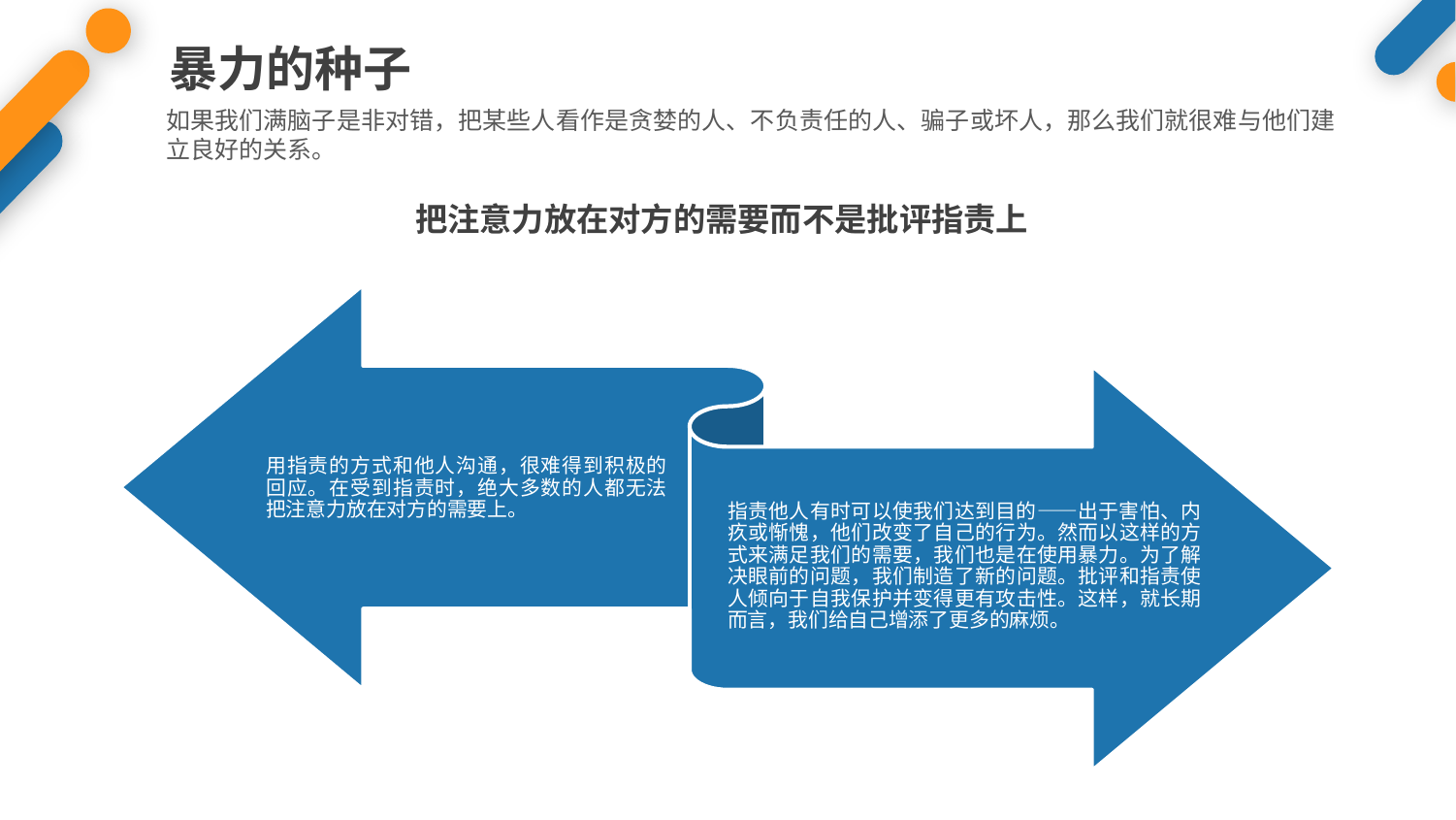

暴力的种子
如果我们满脑子是非对错，把某些人看作是贪婪的人、不负责任的人、骗子或坏人，那么我们就很难与他们建立良好的关系。
把注意力放在对方的需要而不是批评指责上
用指责的方式和他人沟通，很难得到积极的回应。在受到指责时，绝大多数的人都无法把注意力放在对方的需要上。
指责他人有时可以使我们达到目的——出于害怕、内疚或惭愧，他们改变了自己的行为。然而以这样的方式来满足我们的需要，我们也是在使用暴力。为了解决眼前的问题，我们制造了新的问题。批评和指责使人倾向于自我保护并变得更有攻击性。这样，就长期而言，我们给自己增添了更多的麻烦。